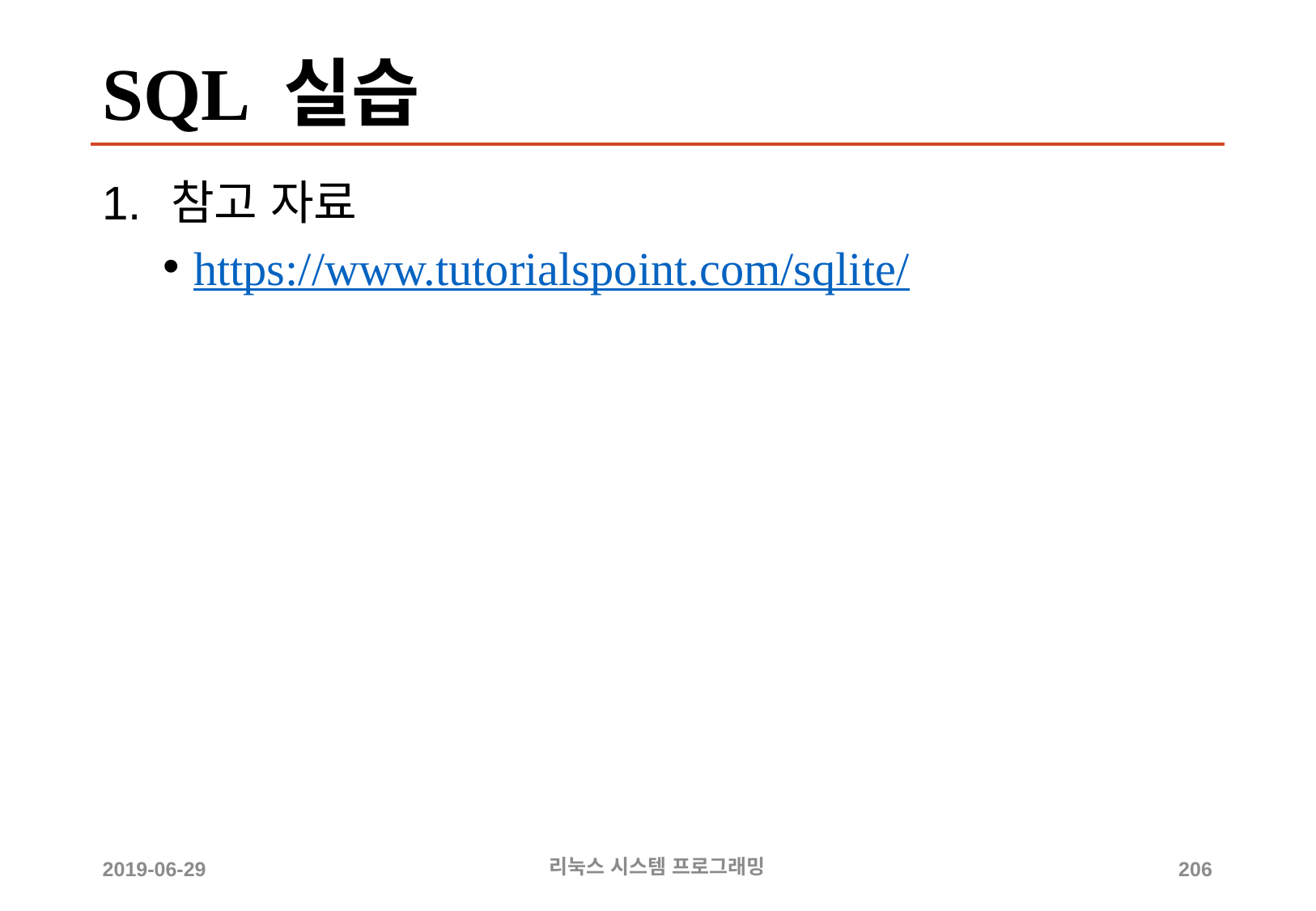

# SQL 실습
참고 자료
https://www.tutorialspoint.com/sqlite/
2019-06-29
리눅스 시스템 프로그래밍
206